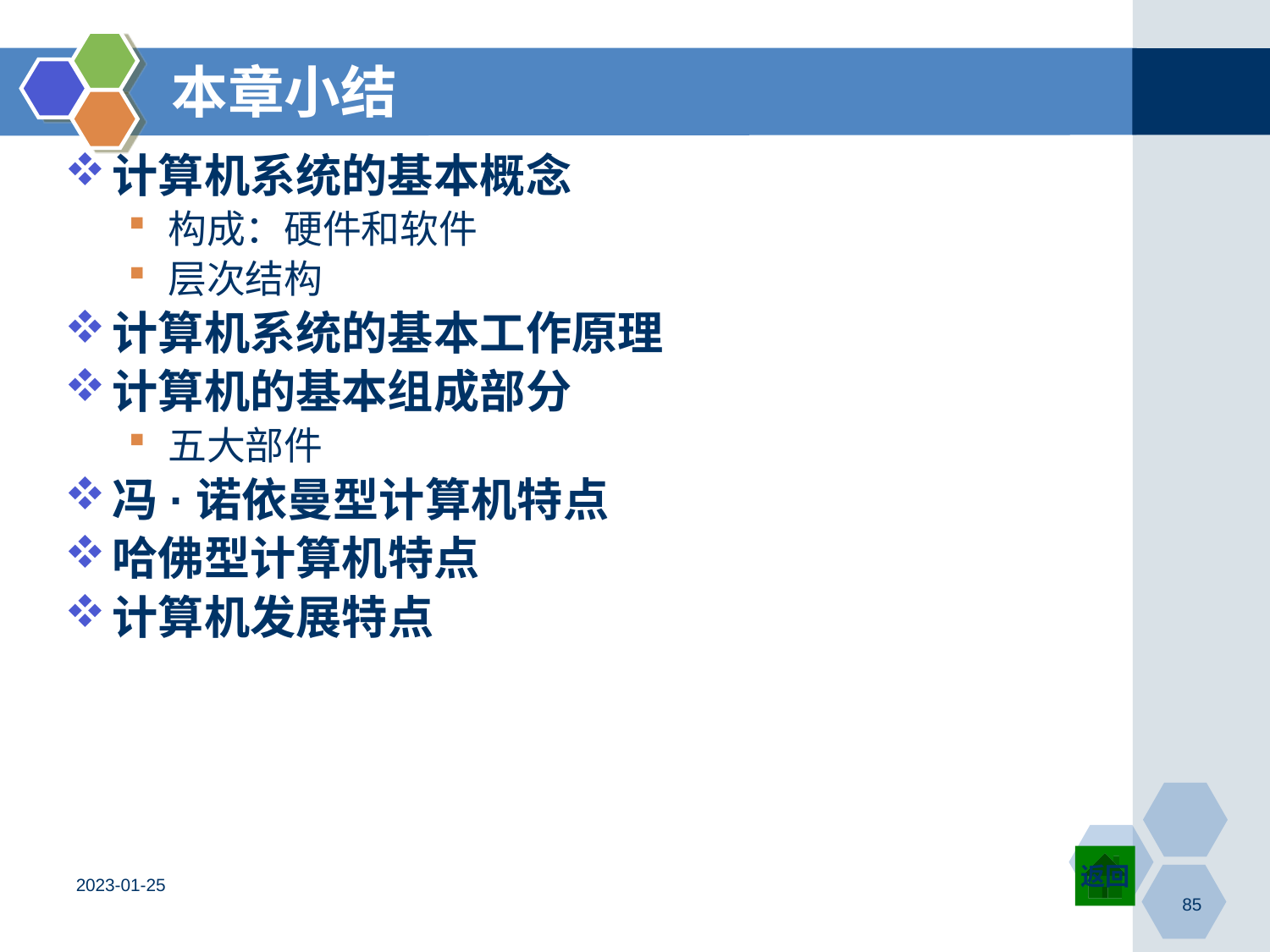

85
# 本章小结
计算机系统的基本概念
构成：硬件和软件
层次结构
计算机系统的基本工作原理
计算机的基本组成部分
五大部件
冯·诺依曼型计算机特点
哈佛型计算机特点
计算机发展特点

返回
2023-01-25